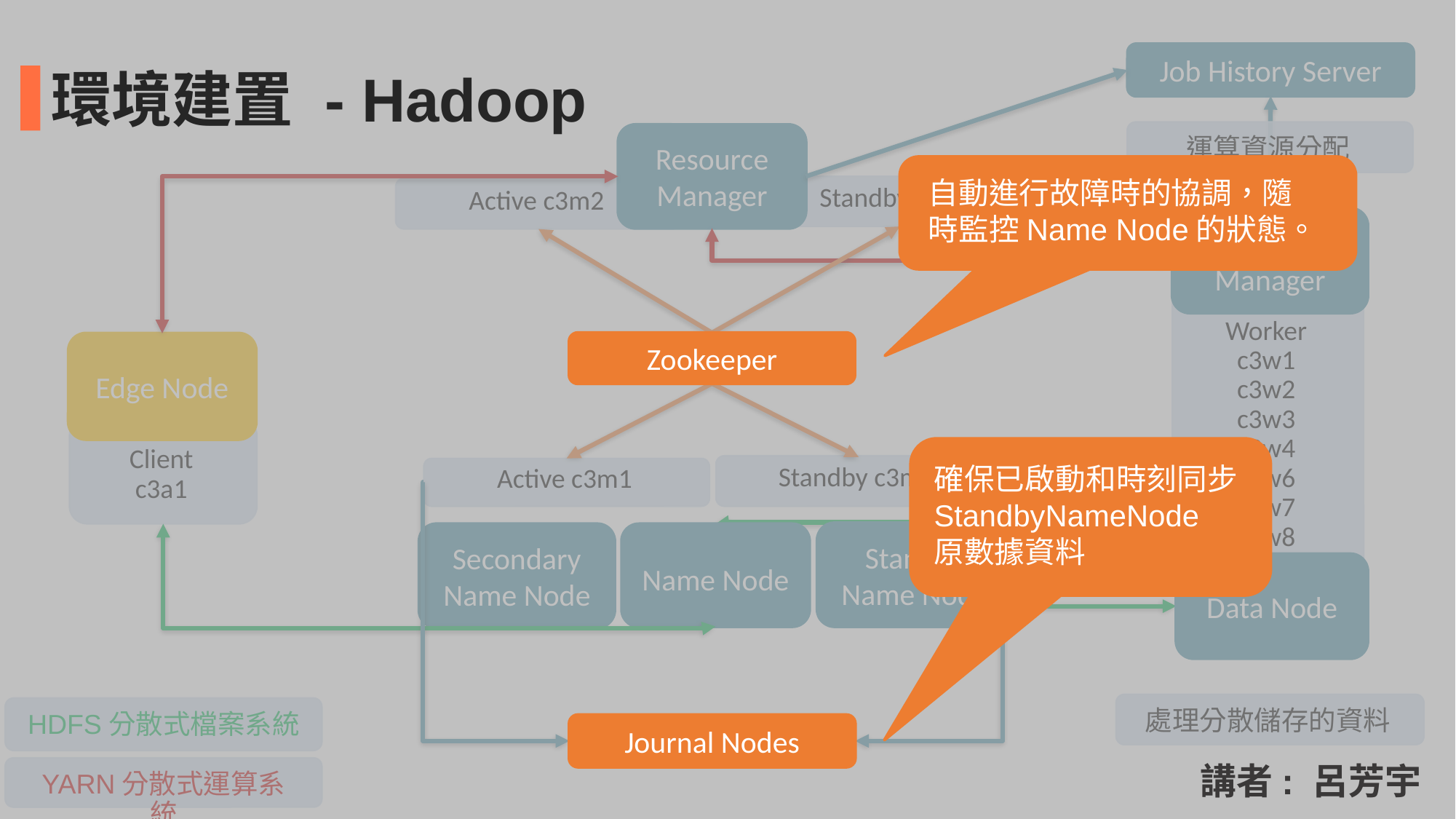

Job History Server
環境建置 - Hadoop

運算資源分配
Resource
Manager

Standby c3m1

Active c3m2

自動進行故障時的協調，隨時監控Name Node的狀態。
Node
Manager

Worker
c3w1
c3w2
c3w3
c3w4
c3w6
c3w7
c3w8
Data Node
Zookeeper
Edge Node

Client
c3a1

確保已啟動和時刻同步StandbyNameNode
原數據資料

Standby c3m2

Active c3m1
Standby
Name Node
Secondary
Name Node
Name Node

處理分散儲存的資料

HDFS分散式檔案系統

YARN分散式運算系統
Journal Nodes
講者: 呂芳宇